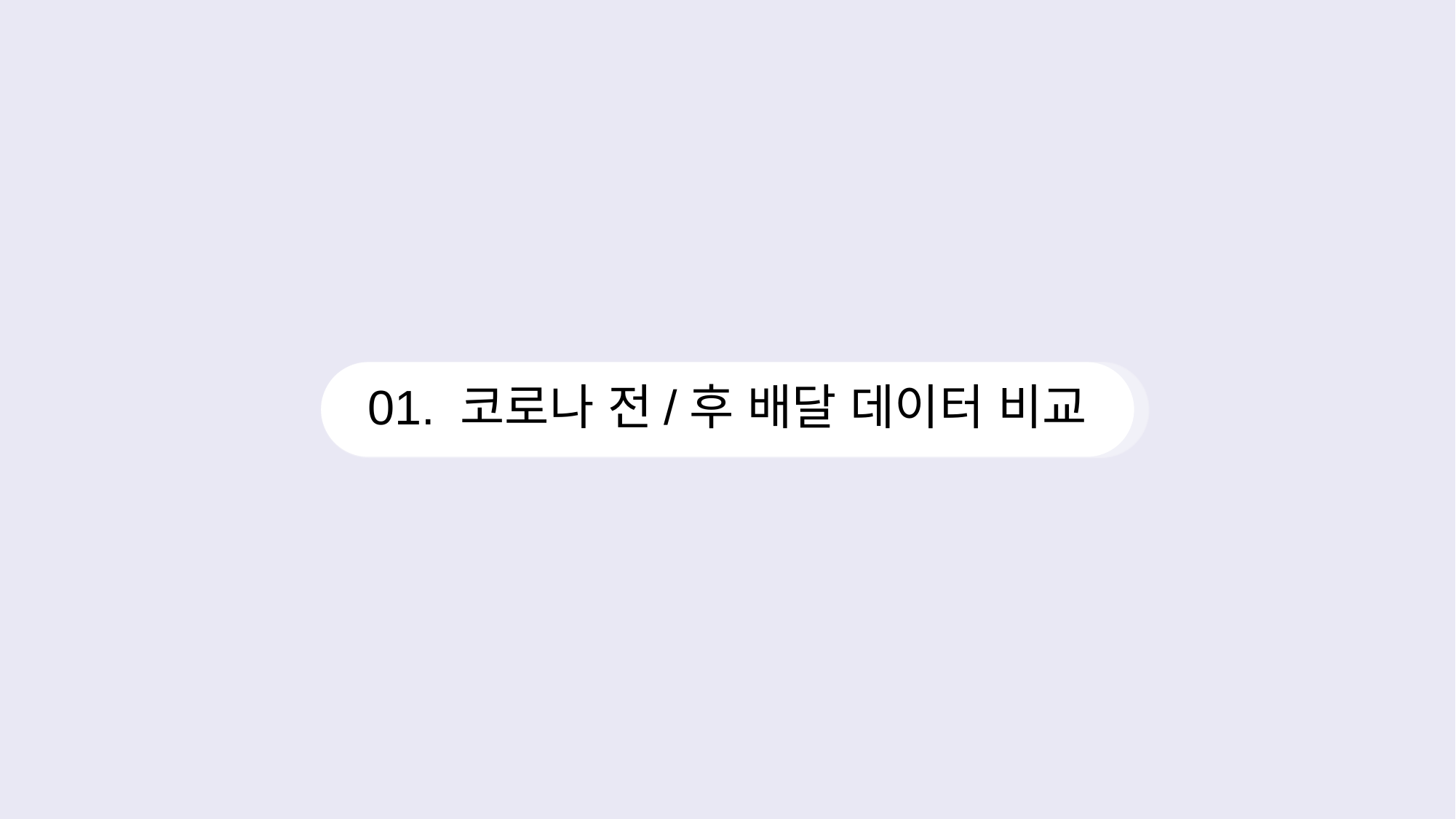

# 01. 코로나 전/후 배달 데이터 비교